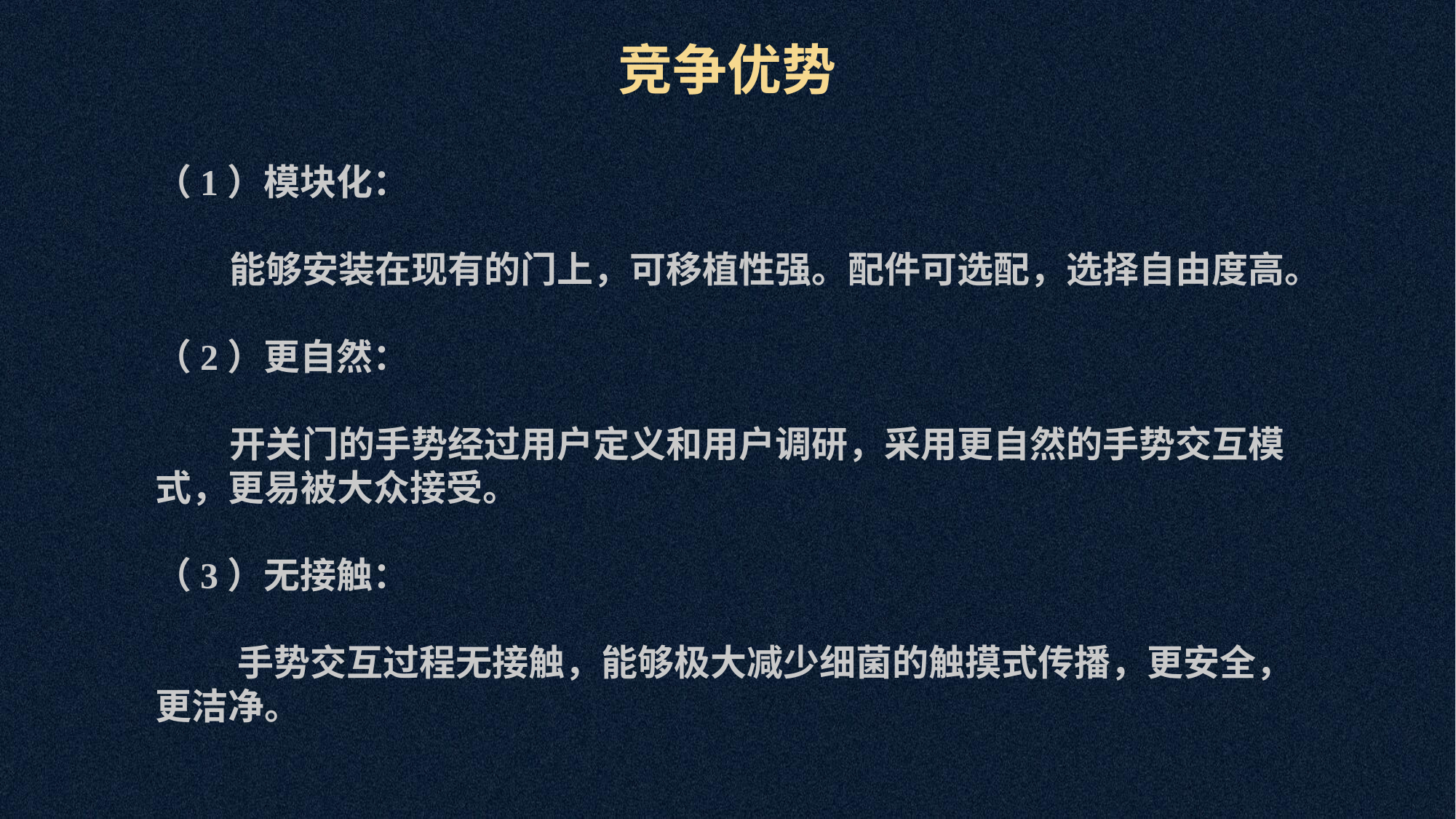

竞争优势
（1）模块化：

        能够安装在现有的门上，可移植性强。配件可选配，选择自由度高。

（2）更自然：

        开关门的手势经过用户定义和用户调研，采用更自然的手势交互模式，更易被大众接受。

（3）无接触：

         手势交互过程无接触，能够极大减少细菌的触摸式传播，更安全，更洁净。